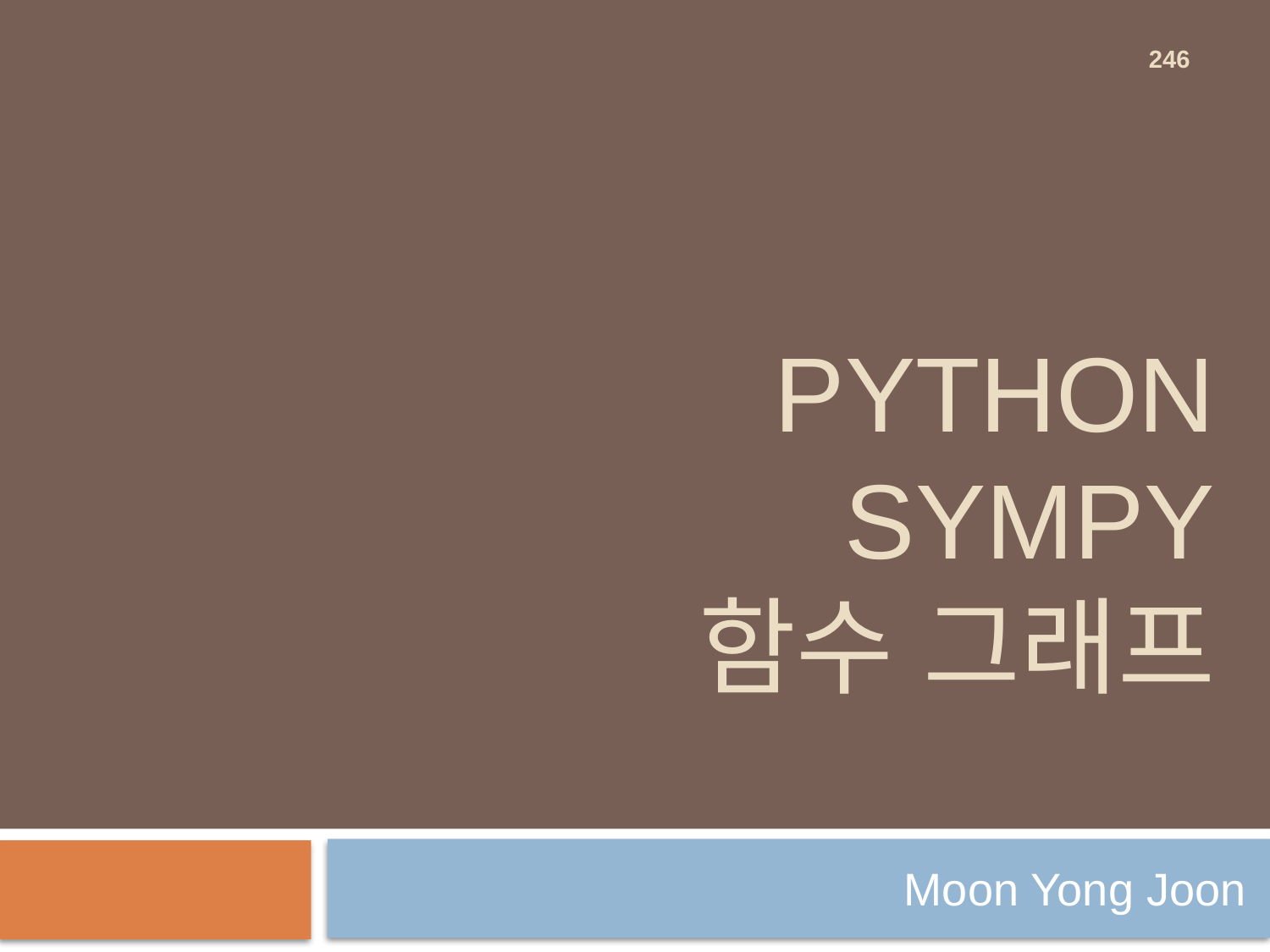

246
# Python sympy 함수 그래프
Moon Yong Joon